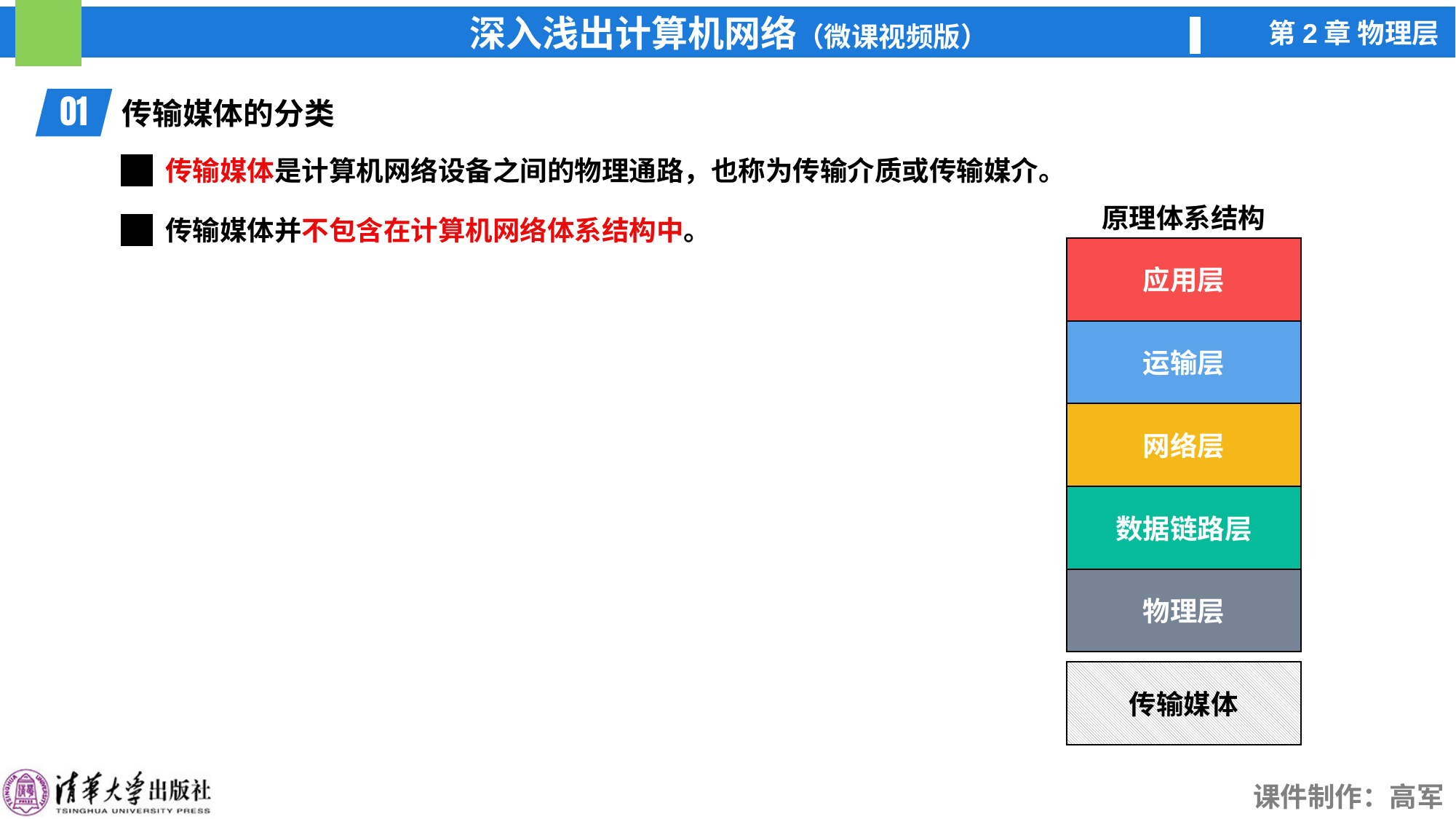

01
传输媒体的分类
传输媒体是计算机网络设备之间的物理通路，也称为传输介质或传输媒介。

原理体系结构
应用层
运输层
网络层
数据链路层
物理层
传输媒体并不包含在计算机网络体系结构中。

传输媒体